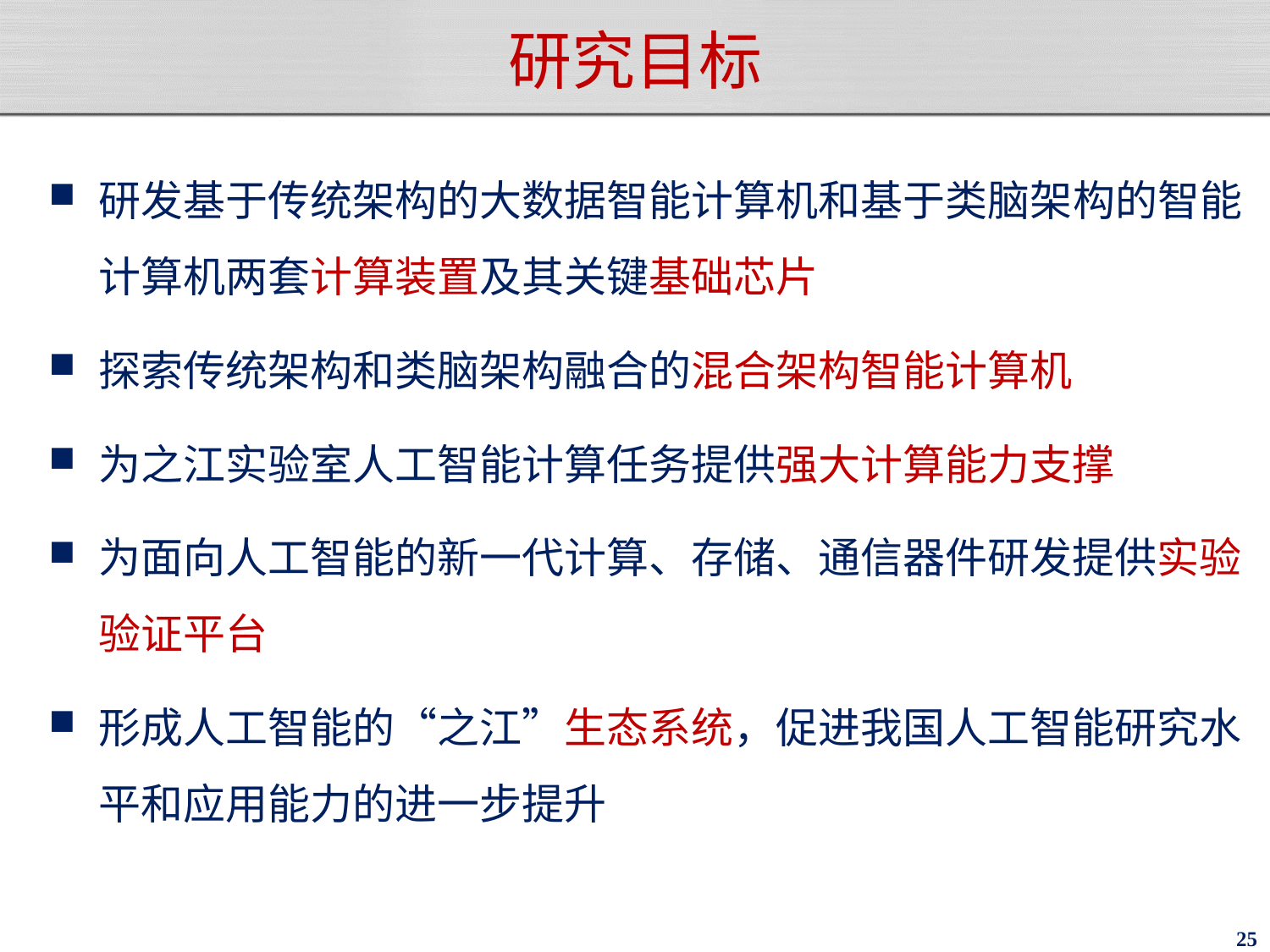

# 研究目标
研发基于传统架构的大数据智能计算机和基于类脑架构的智能计算机两套计算装置及其关键基础芯片
探索传统架构和类脑架构融合的混合架构智能计算机
为之江实验室人工智能计算任务提供强大计算能力支撑
为面向人工智能的新一代计算、存储、通信器件研发提供实验验证平台
形成人工智能的“之江”生态系统，促进我国人工智能研究水平和应用能力的进一步提升
25